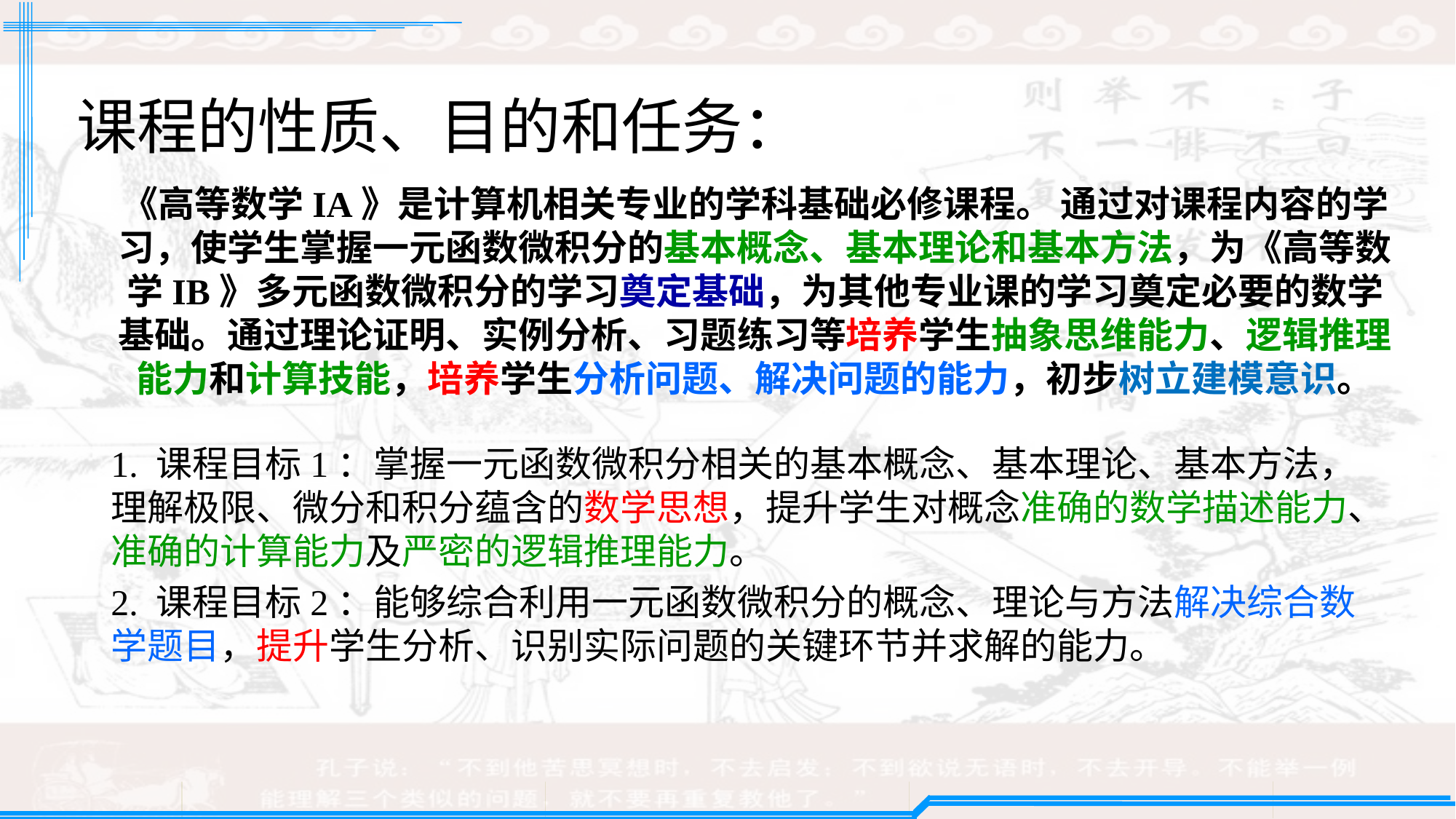

课程的性质、目的和任务：
《高等数学IA》是计算机相关专业的学科基础必修课程。 通过对课程内容的学习，使学生掌握一元函数微积分的基本概念、基本理论和基本方法，为《高等数学IB》多元函数微积分的学习奠定基础，为其他专业课的学习奠定必要的数学基础。通过理论证明、实例分析、习题练习等培养学生抽象思维能力、逻辑推理能力和计算技能，培养学生分析问题、解决问题的能力，初步树立建模意识。
1. 课程目标1：掌握一元函数微积分相关的基本概念、基本理论、基本方法，理解极限、微分和积分蕴含的数学思想，提升学生对概念准确的数学描述能力、准确的计算能力及严密的逻辑推理能力。
2. 课程目标2：能够综合利用一元函数微积分的概念、理论与方法解决综合数学题目，提升学生分析、识别实际问题的关键环节并求解的能力。